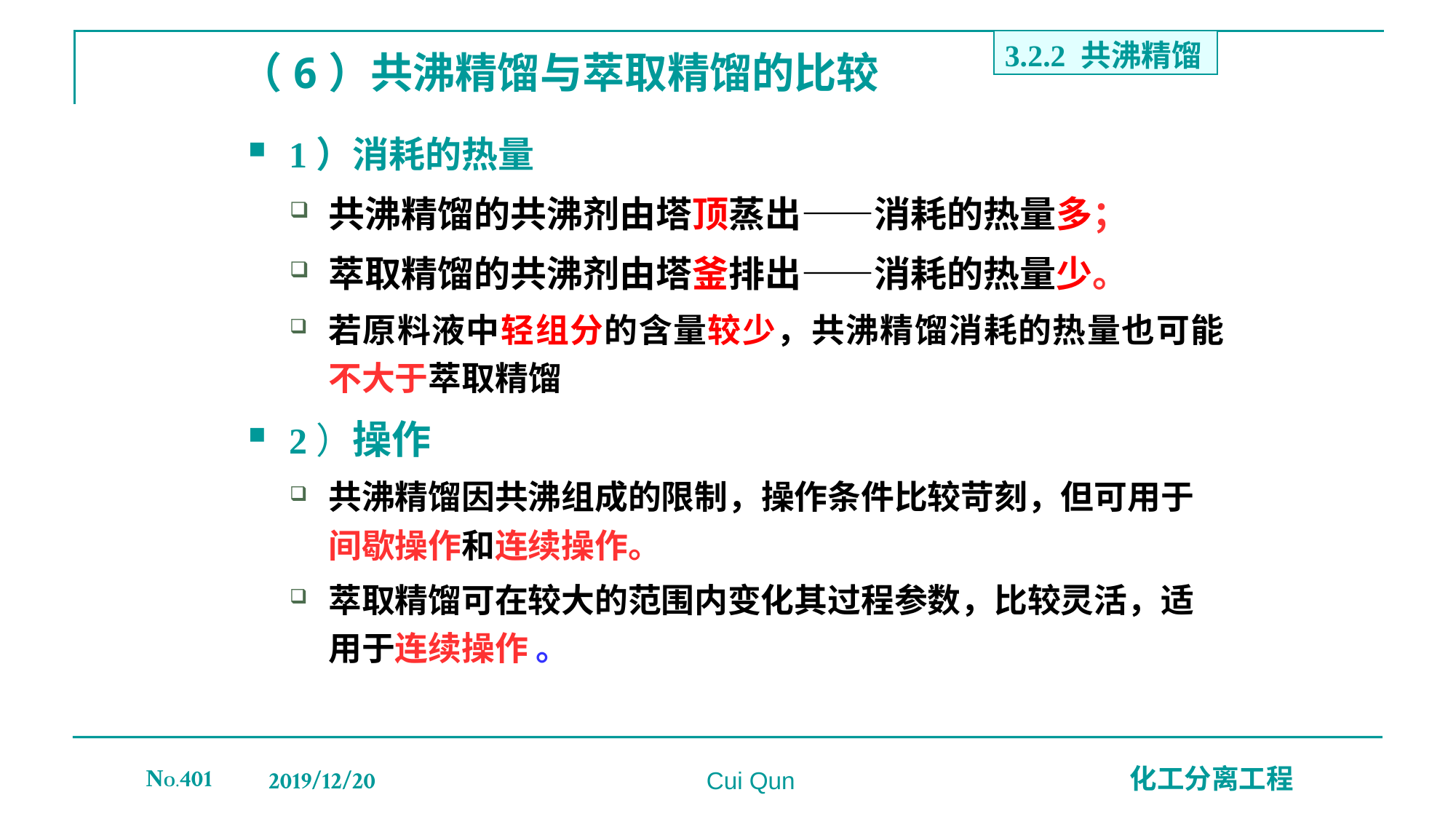

3.2.2 共沸精馏
# （6）共沸精馏与萃取精馏的比较
1）消耗的热量
共沸精馏的共沸剂由塔顶蒸出——消耗的热量多；
萃取精馏的共沸剂由塔釜排出——消耗的热量少。
若原料液中轻组分的含量较少，共沸精馏消耗的热量也可能不大于萃取精馏
2）操作
共沸精馏因共沸组成的限制，操作条件比较苛刻，但可用于间歇操作和连续操作。
萃取精馏可在较大的范围内变化其过程参数，比较灵活，适用于连续操作 。

NO.401
2019/12/20
化工分离工程